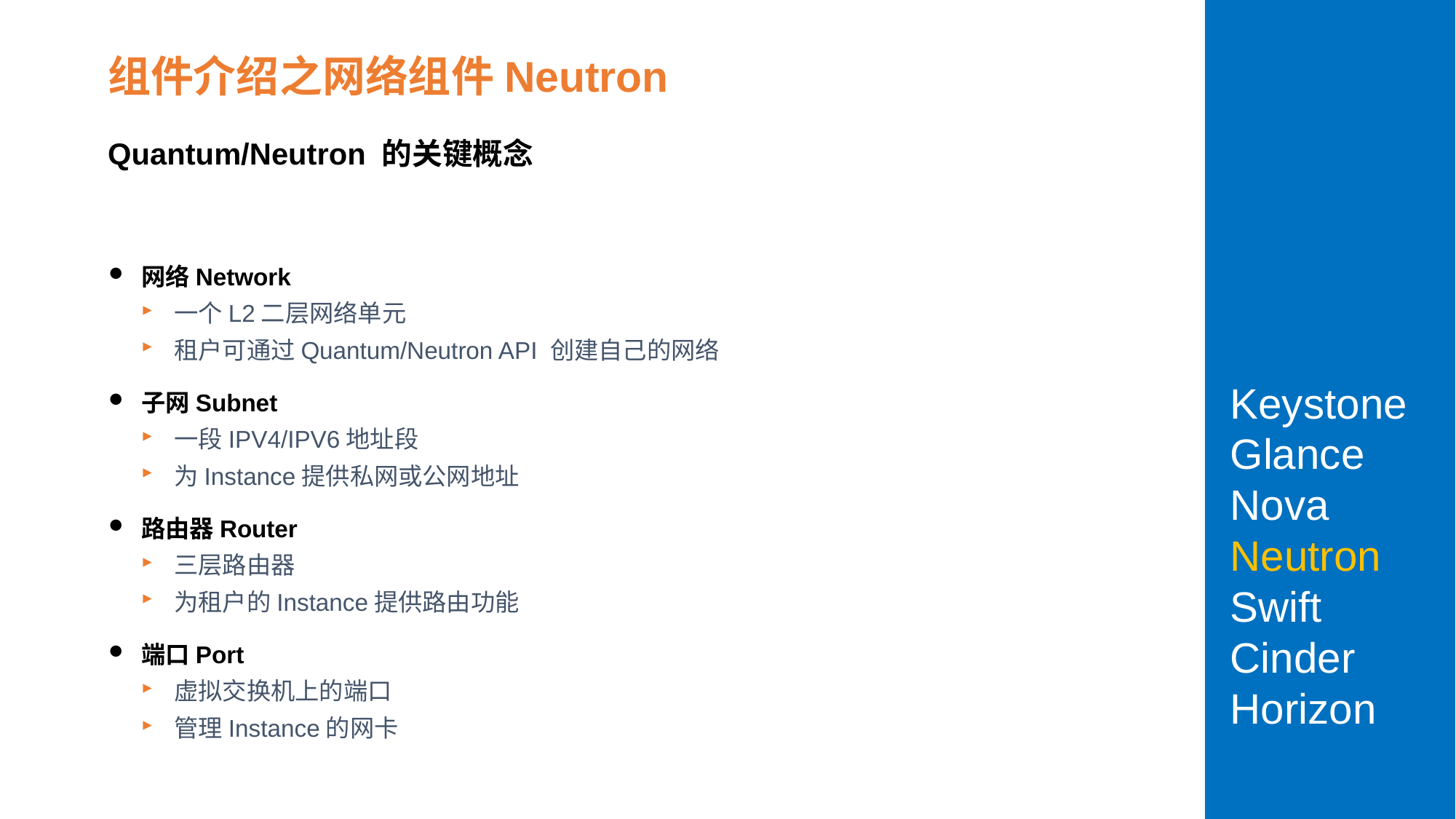

组件介绍之网络组件Neutron
# Keystone Glance Nova Neutron Swift Cinder Horizon
Quantum/Neutron 的关键概念
网络Network
一个L2二层网络单元
租户可通过Quantum/Neutron API 创建自己的网络
子网Subnet
一段IPV4/IPV6地址段
为Instance提供私网或公网地址
路由器Router
三层路由器
为租户的Instance提供路由功能
端口Port
虚拟交换机上的端口
管理Instance的网卡